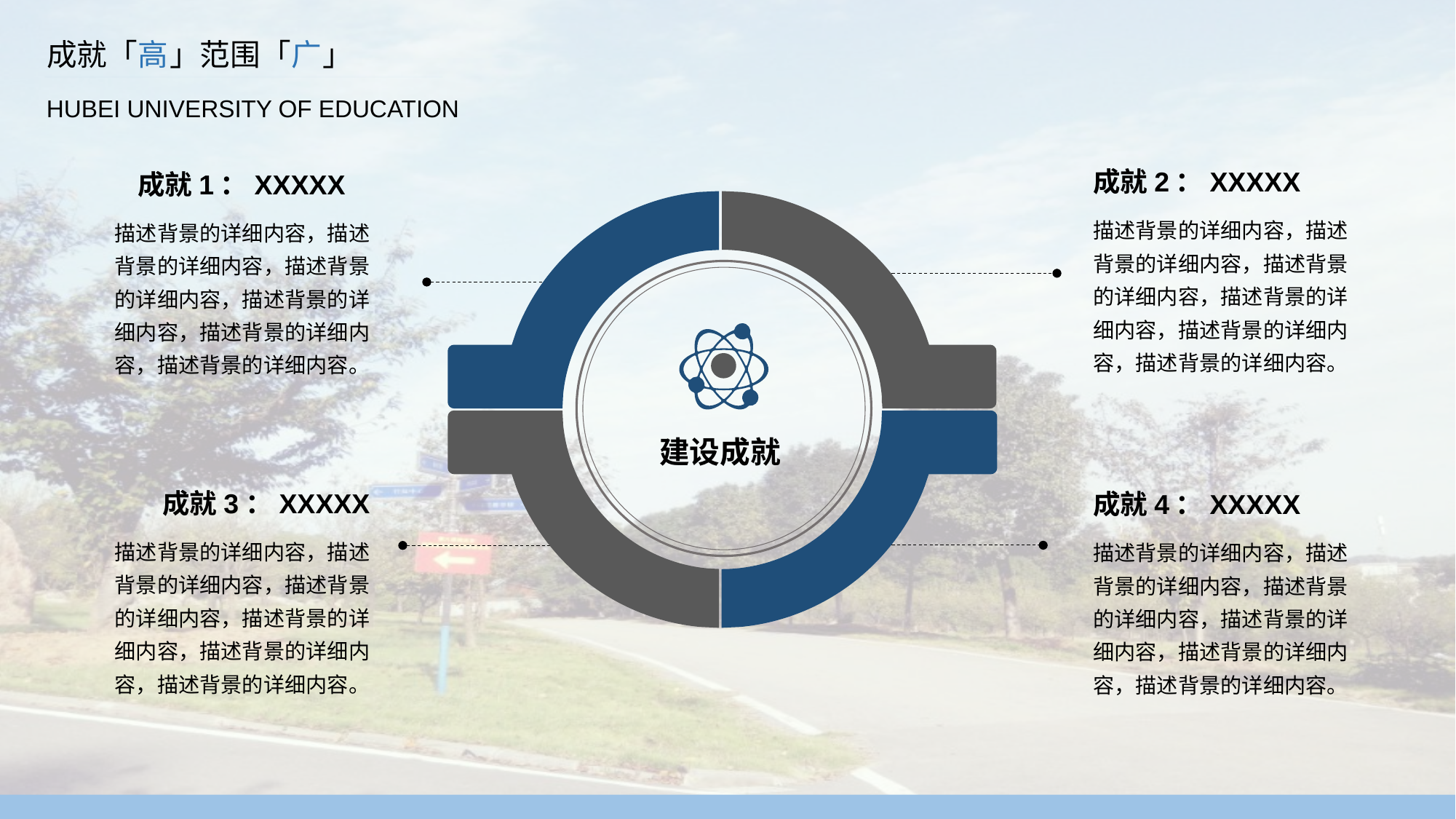

成就「高」范围「广」
HUBEI UNIVERSITY OF EDUCATION
成就2：XXXXX
成就1：XXXXX

描述背景的详细内容，描述背景的详细内容，描述背景的详细内容，描述背景的详细内容，描述背景的详细内容，描述背景的详细内容。
描述背景的详细内容，描述背景的详细内容，描述背景的详细内容，描述背景的详细内容，描述背景的详细内容，描述背景的详细内容。

建设成就
成就3：XXXXX
成就4：XXXXX
描述背景的详细内容，描述背景的详细内容，描述背景的详细内容，描述背景的详细内容，描述背景的详细内容，描述背景的详细内容。
描述背景的详细内容，描述背景的详细内容，描述背景的详细内容，描述背景的详细内容，描述背景的详细内容，描述背景的详细内容。